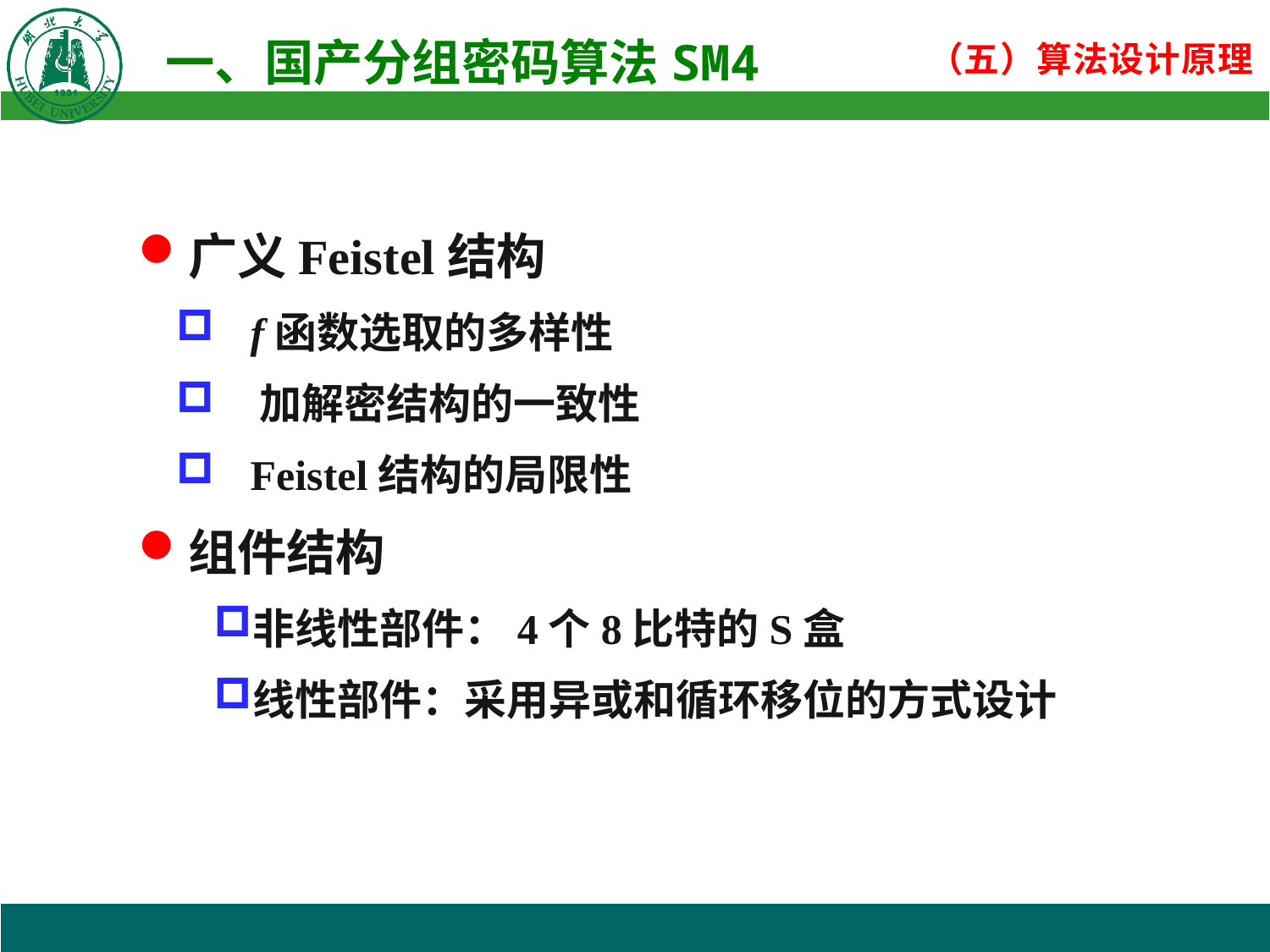

广义Feistel结构
 f函数选取的多样性
 加解密结构的一致性
 Feistel结构的局限性
组件结构
非线性部件：4个8比特的S盒
线性部件：采用异或和循环移位的方式设计